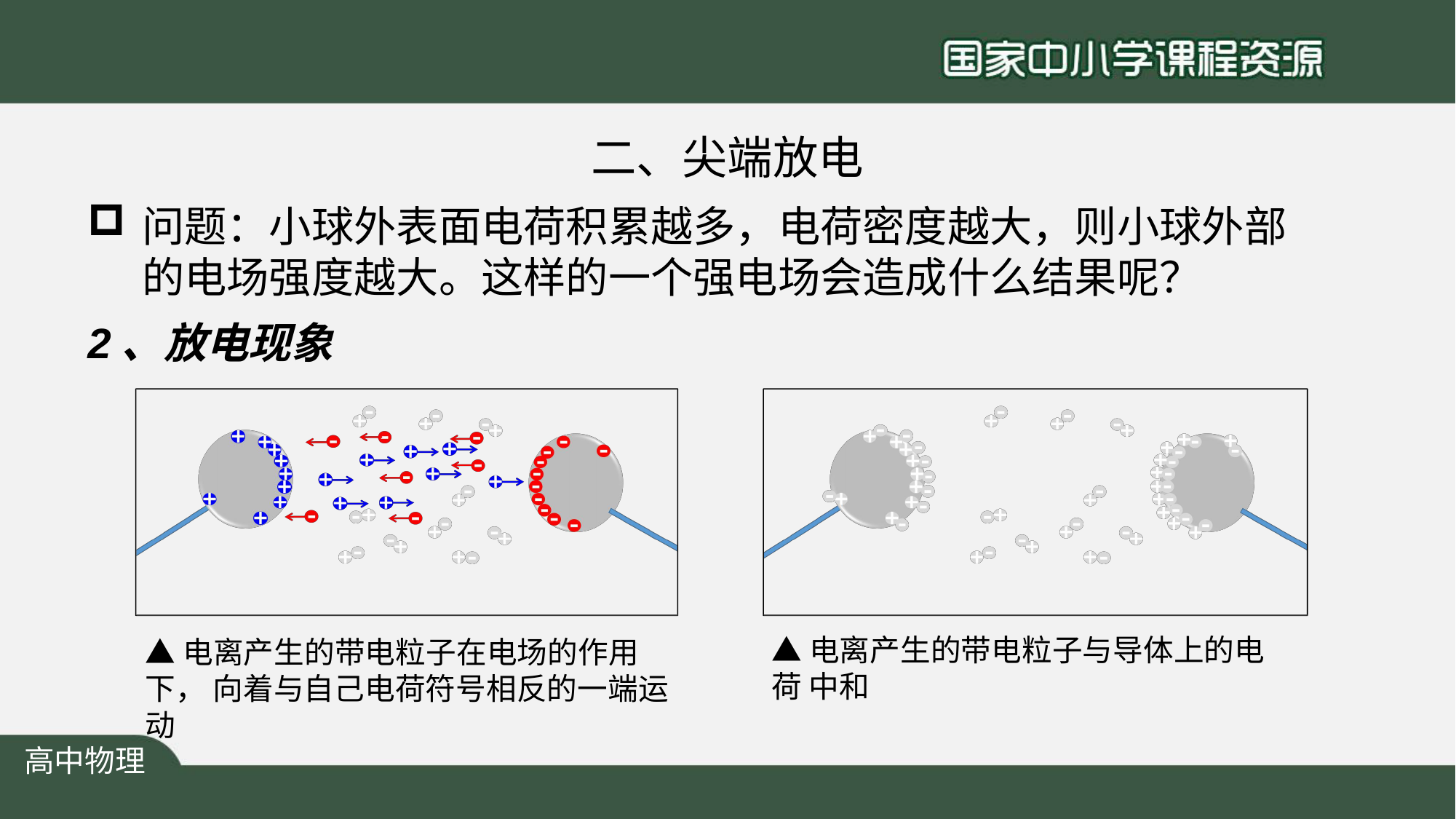

# 二、尖端放电
问题：小球外表面电荷积累越多，电荷密度越大，则小球外部 的电场强度越大。这样的一个强电场会造成什么结果呢？
2、放电现象

▲电离产生的带电粒子与导体上的电荷 中和
▲电离产生的带电粒子在电场的作用下， 向着与自己电荷符号相反的一端运动
高中物理